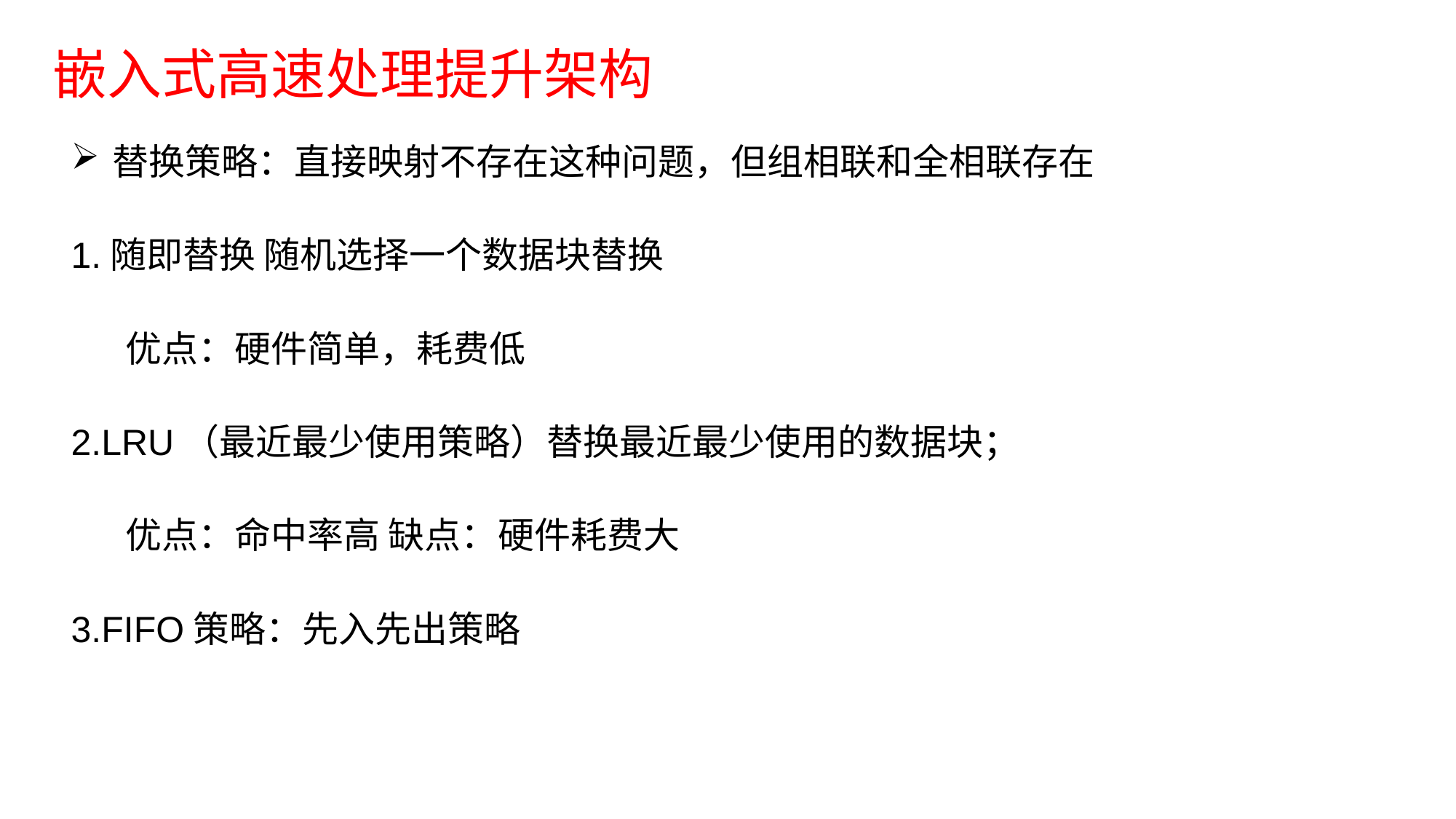

# 嵌入式高速处理提升架构
替换策略：直接映射不存在这种问题，但组相联和全相联存在
1.随即替换 随机选择一个数据块替换
优点：硬件简单，耗费低
2.LRU（最近最少使用策略）替换最近最少使用的数据块；
优点：命中率高 缺点：硬件耗费大
3.FIFO策略：先入先出策略

45